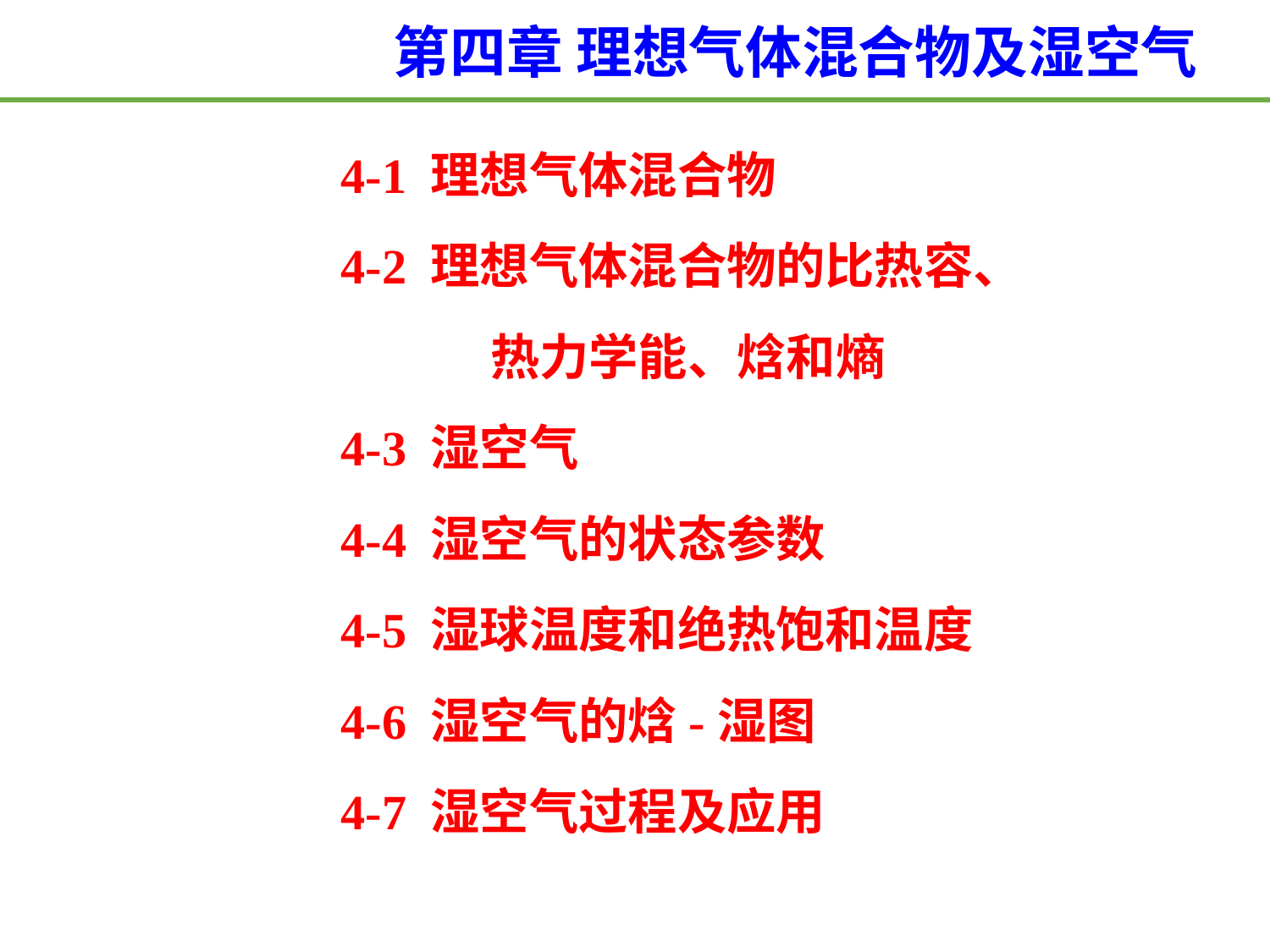

第四章 理想气体混合物及湿空气
4-1 理想气体混合物
4-2 理想气体混合物的比热容、
	 热力学能、焓和熵
4-3 湿空气
4-4 湿空气的状态参数
4-5 湿球温度和绝热饱和温度
4-6 湿空气的焓-湿图
4-7 湿空气过程及应用